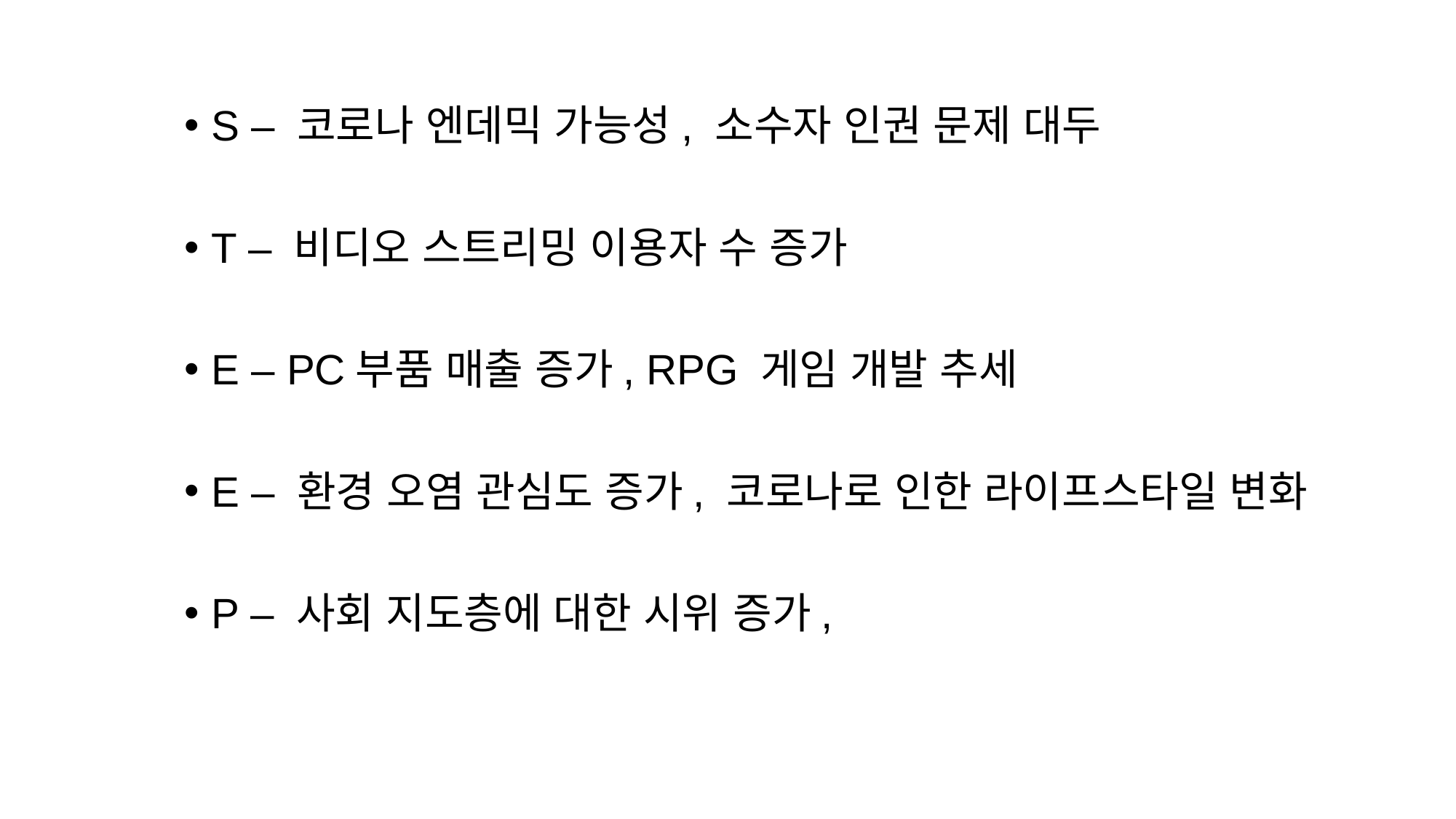

S – 코로나 엔데믹 가능성, 소수자 인권 문제 대두

T – 비디오 스트리밍 이용자 수 증가

E – PC부품 매출 증가, RPG 게임 개발 추세

E – 환경 오염 관심도 증가, 코로나로 인한 라이프스타일 변화

P – 사회 지도층에 대한 시위 증가,